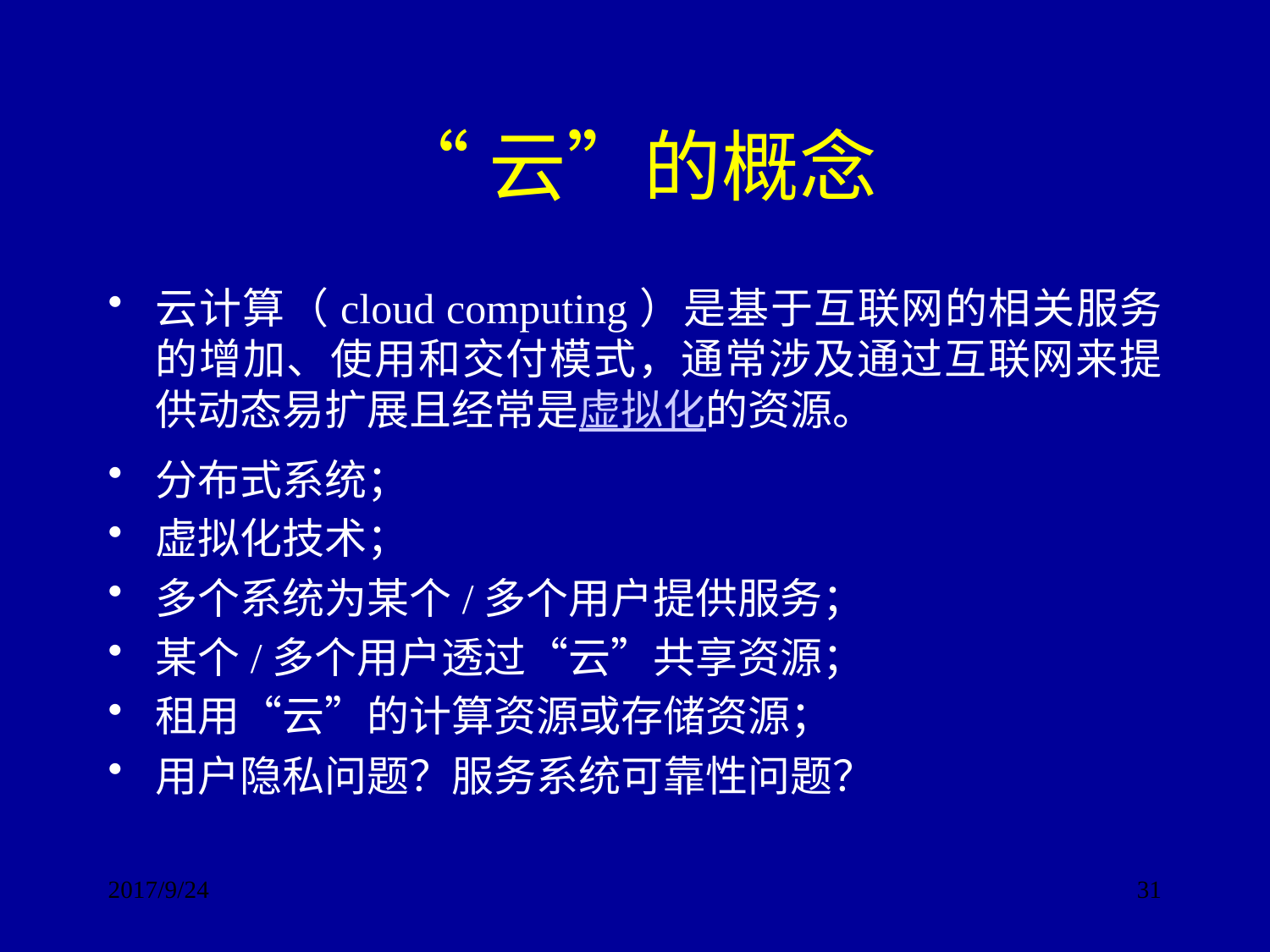

# “云”的概念
云计算（cloud computing）是基于互联网的相关服务的增加、使用和交付模式，通常涉及通过互联网来提供动态易扩展且经常是虚拟化的资源。
分布式系统；
虚拟化技术；
多个系统为某个/多个用户提供服务；
某个/多个用户透过“云”共享资源；
租用“云”的计算资源或存储资源；
用户隐私问题？服务系统可靠性问题？

2017/9/24
31